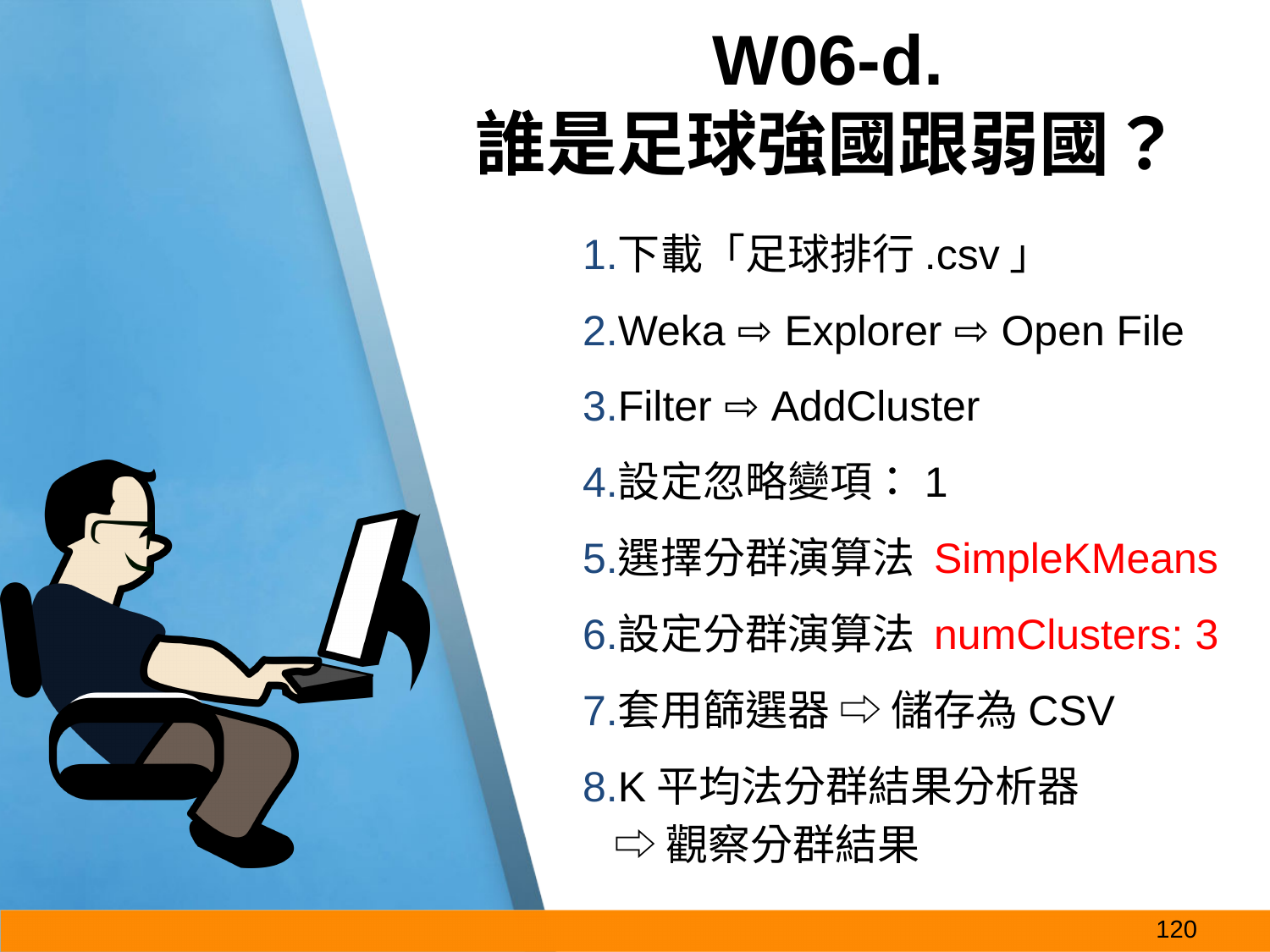

# W06-d.
誰是足球強國跟弱國？
下載「足球排行.csv」
Weka ⇨ Explorer ⇨ Open File
Filter ⇨ AddCluster
設定忽略變項：1
選擇分群演算法 SimpleKMeans
設定分群演算法 numClusters: 3
套用篩選器 ⇨ 儲存為CSV
K平均法分群結果分析器
⇨ 觀察分群結果
120